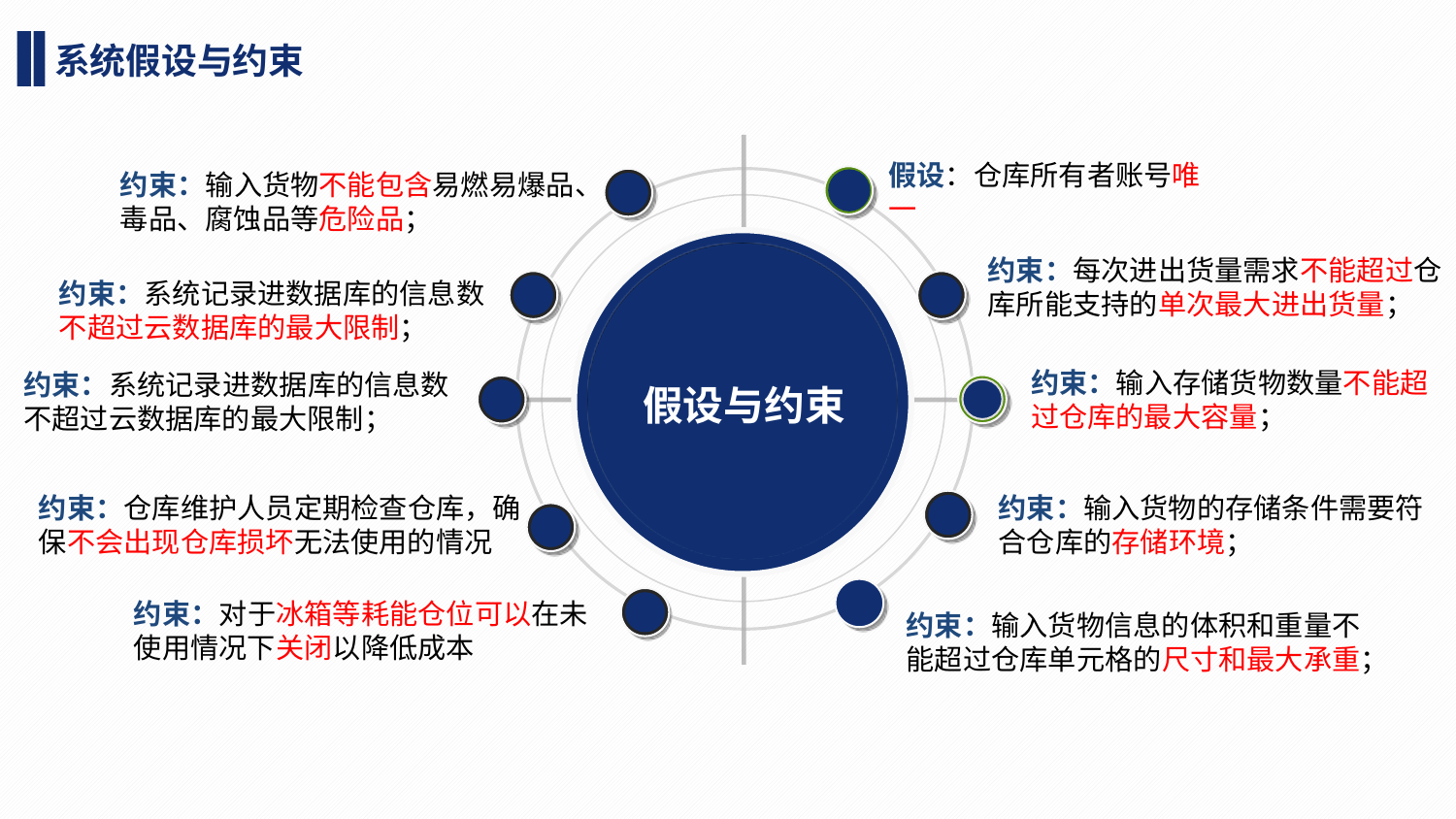

系统假设与约束

约束：输入货物不能包含易燃易爆品、毒品、腐蚀品等危险品；

假设：仓库所有者账号唯一

假设与约束
约束：每次进出货量需求不能超过仓库所能支持的单次最大进出货量；
约束：系统记录进数据库的信息数不超过云数据库的最大限制；

约束：输入存储货物数量不能超过仓库的最大容量；
约束：系统记录进数据库的信息数不超过云数据库的最大限制；

约束：仓库维护人员定期检查仓库，确保不会出现仓库损坏无法使用的情况
约束：输入货物的存储条件需要符合仓库的存储环境；

约束：对于冰箱等耗能仓位可以在未使用情况下关闭以降低成本
约束：输入货物信息的体积和重量不能超过仓库单元格的尺寸和最大承重；